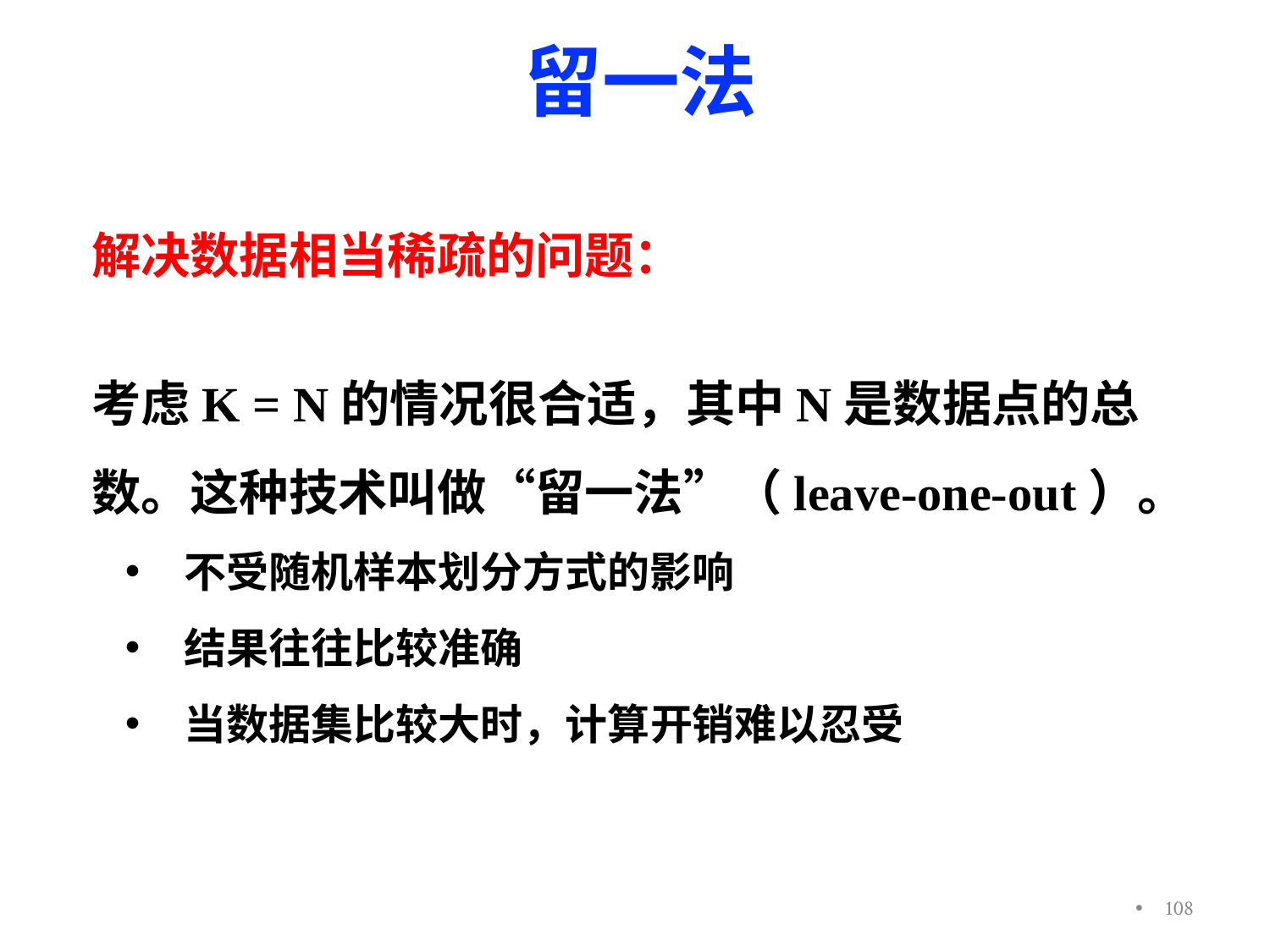

# 留一法

解决数据相当稀疏的问题：

考虑K = N的情况很合适，其中N是数据点的总数。这种技术叫做“留⼀法”（leave-one-out）。
  不受随机样本划分方式的影响
  结果往往比较准确
  当数据集比较大时，计算开销难以忍受

108